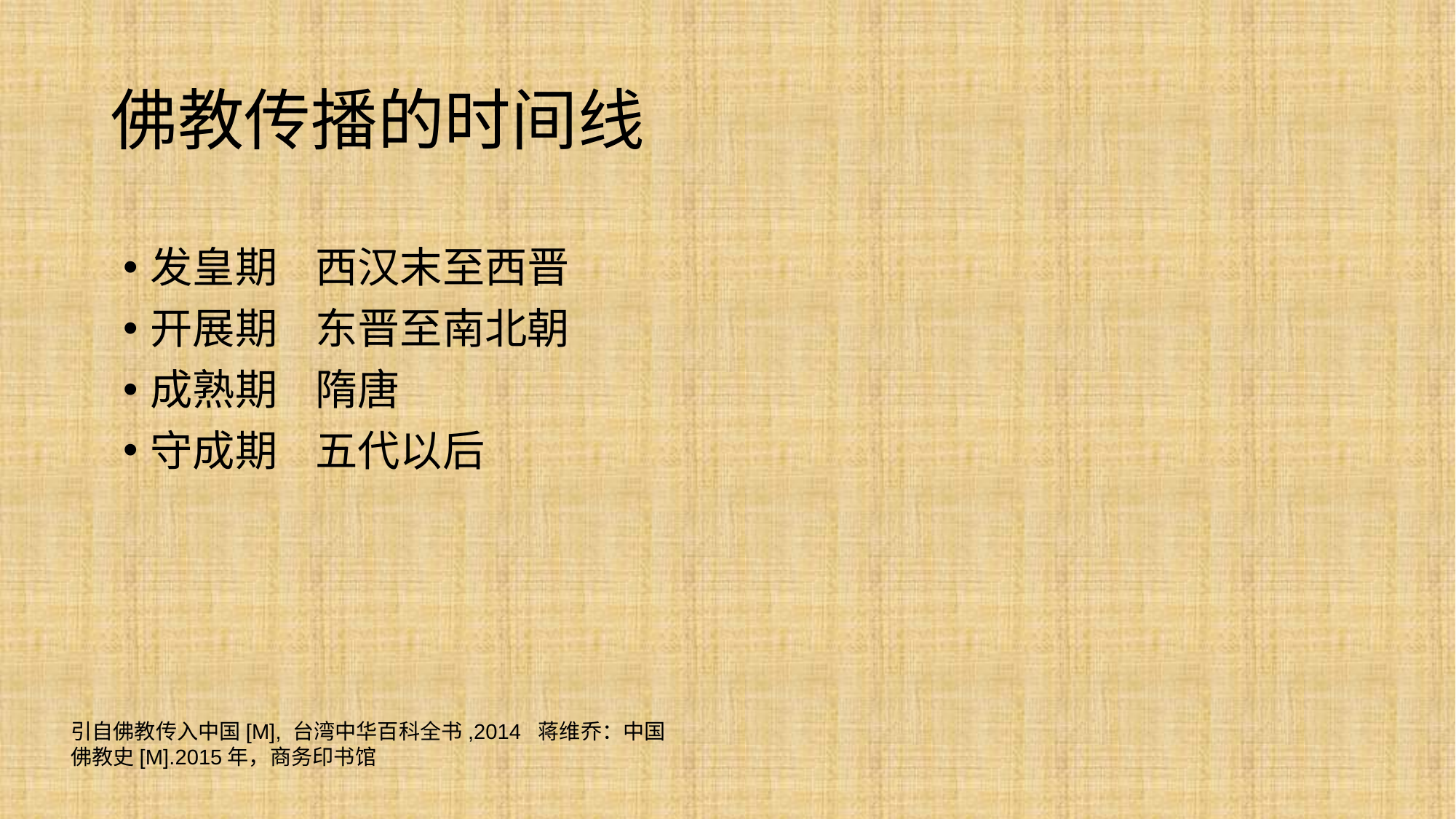

# 佛教传播的时间线
发皇期    西汉末至西晋
开展期    东晋至南北朝
成熟期    隋唐
守成期    五代以后

引自佛教传入中国[M], 台湾中华百科全书,2014  蒋维乔：中国佛教史[M].2015年，商务印书馆